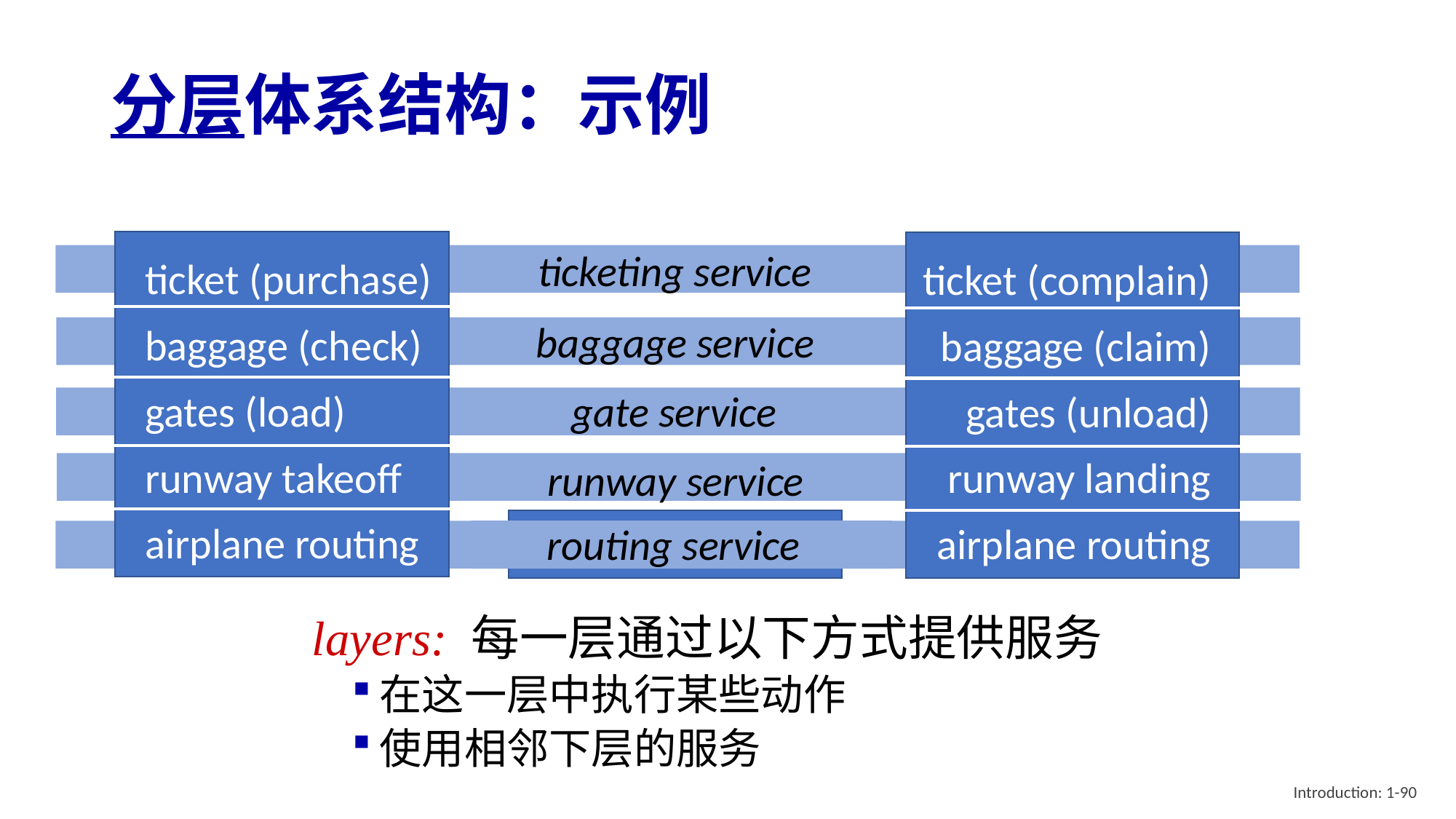

# 分层体系结构：示例

ticket (purchase)
baggage (check)
gates (load)
runway takeoff
airplane routing
ticket (complain)
baggage (claim)
gates (unload)
runway landing
airplane routing

ticketing service
baggage service
gate service
runway service
routing service

airplane routing
layers: 每一层通过以下方式提供服务
在这一层中执行某些动作
使用相邻下层的服务
Introduction: 1-90